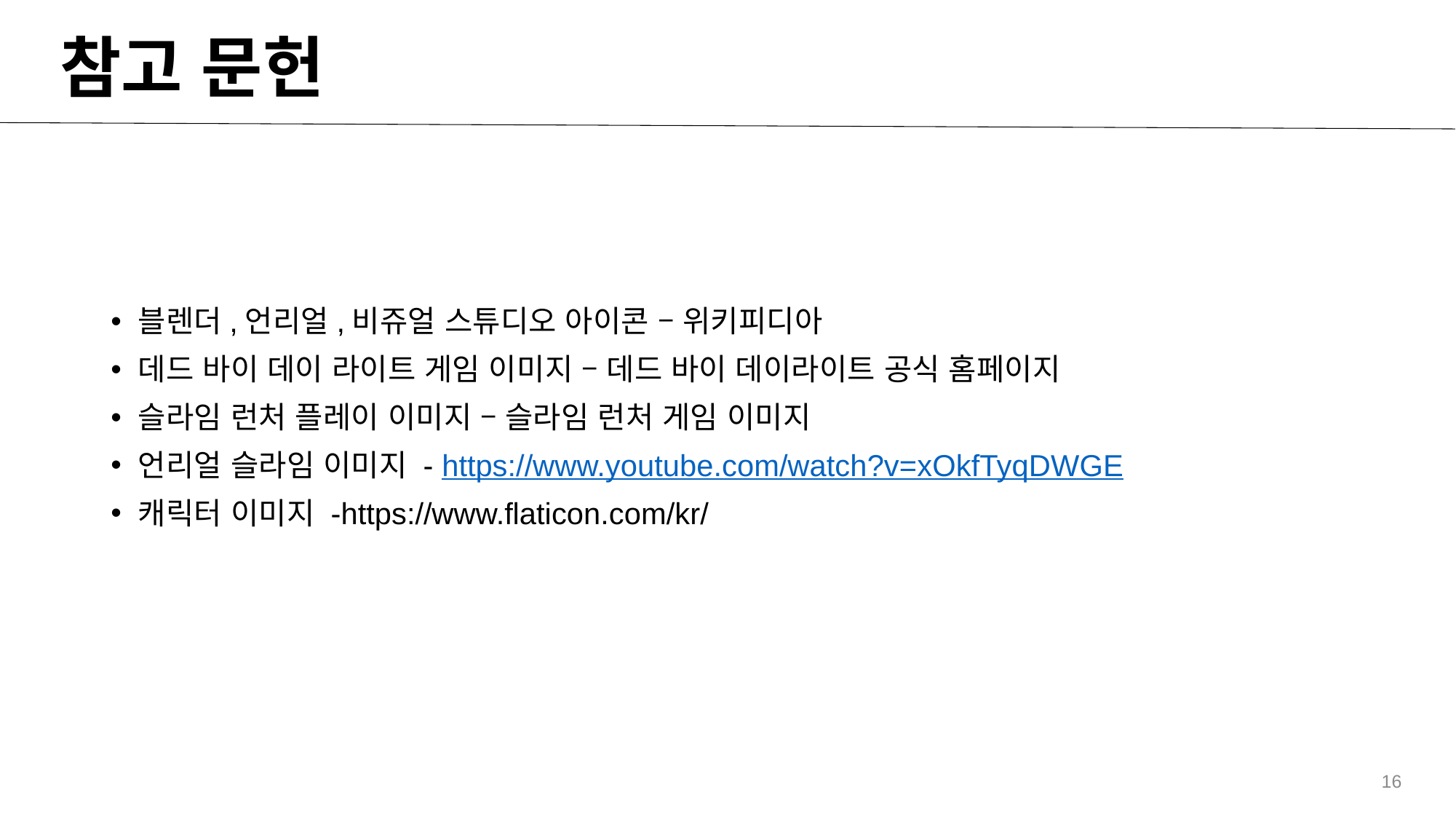

참고 문헌
블렌더,언리얼,비쥬얼 스튜디오 아이콘 – 위키피디아
데드 바이 데이 라이트 게임 이미지 – 데드 바이 데이라이트 공식 홈페이지
슬라임 런처 플레이 이미지 – 슬라임 런처 게임 이미지
언리얼 슬라임 이미지 - https://www.youtube.com/watch?v=xOkfTyqDWGE
캐릭터 이미지 -https://www.flaticon.com/kr/

16